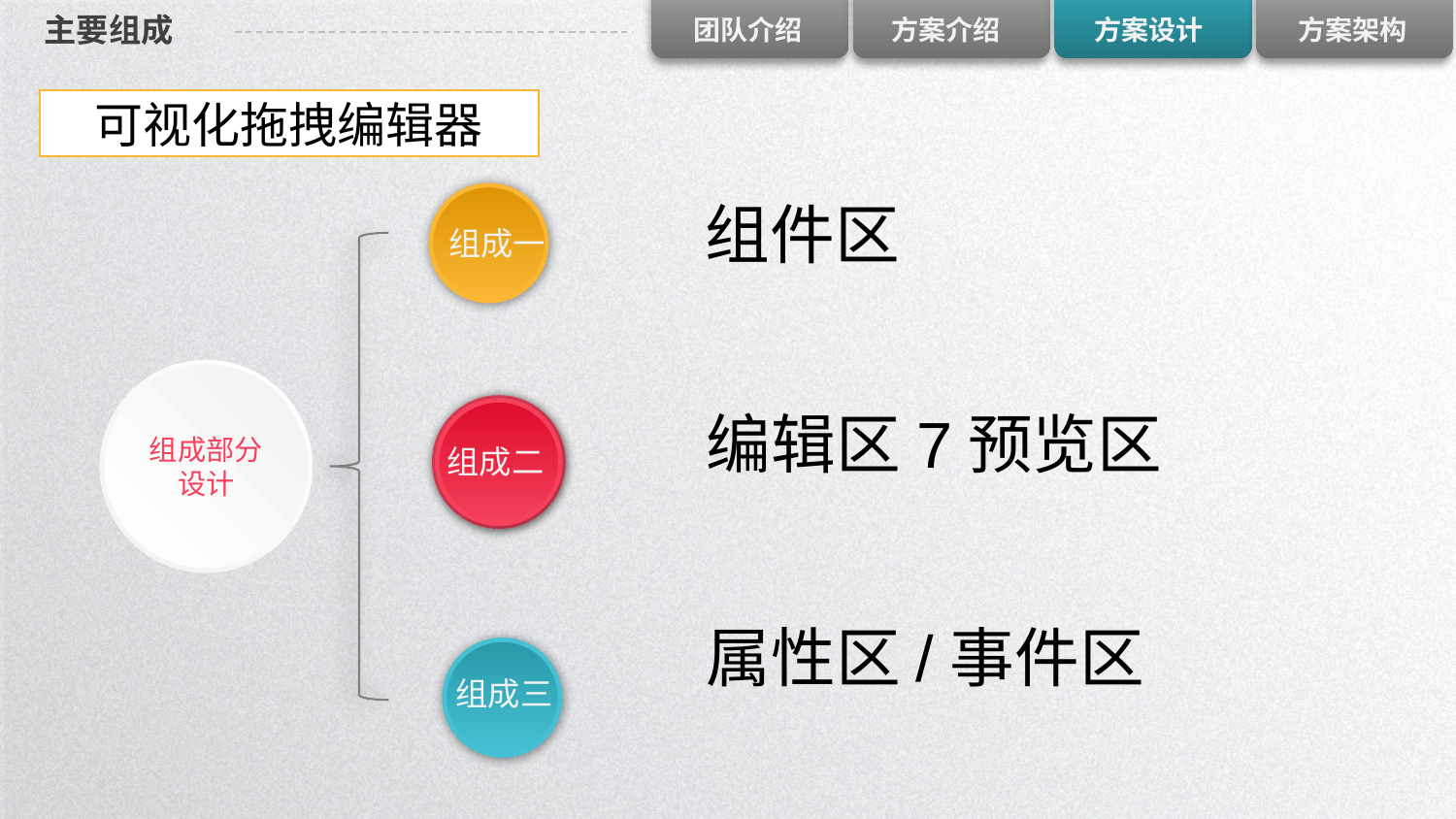

# 主要组成
可视化拖拽编辑器

组件区
组成一

组成部分设计
编辑区7预览区

组成二
属性区/事件区

组成三